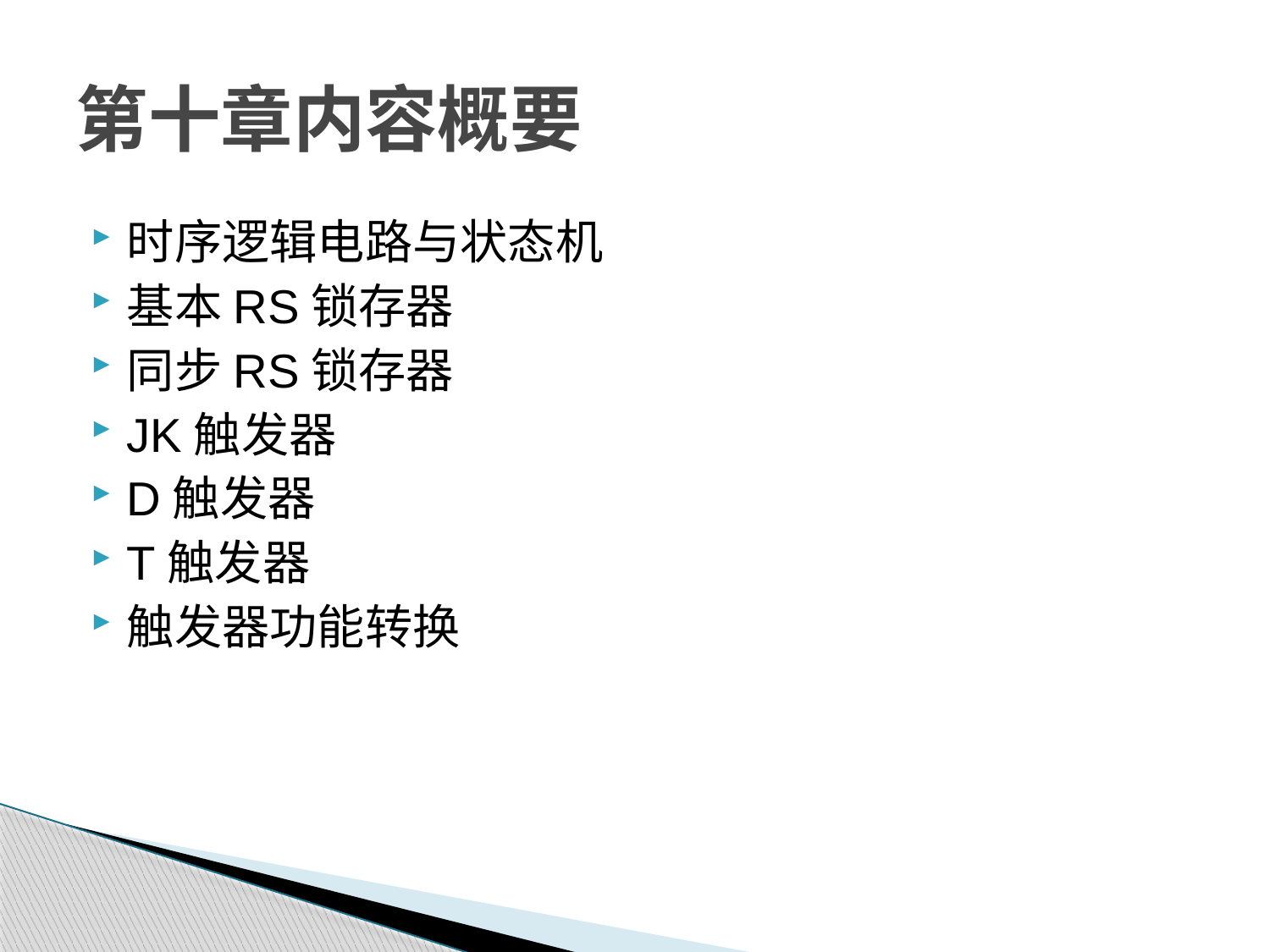

# 第十章内容概要
时序逻辑电路与状态机
基本RS锁存器
同步RS锁存器
JK触发器
D触发器
T触发器
触发器功能转换